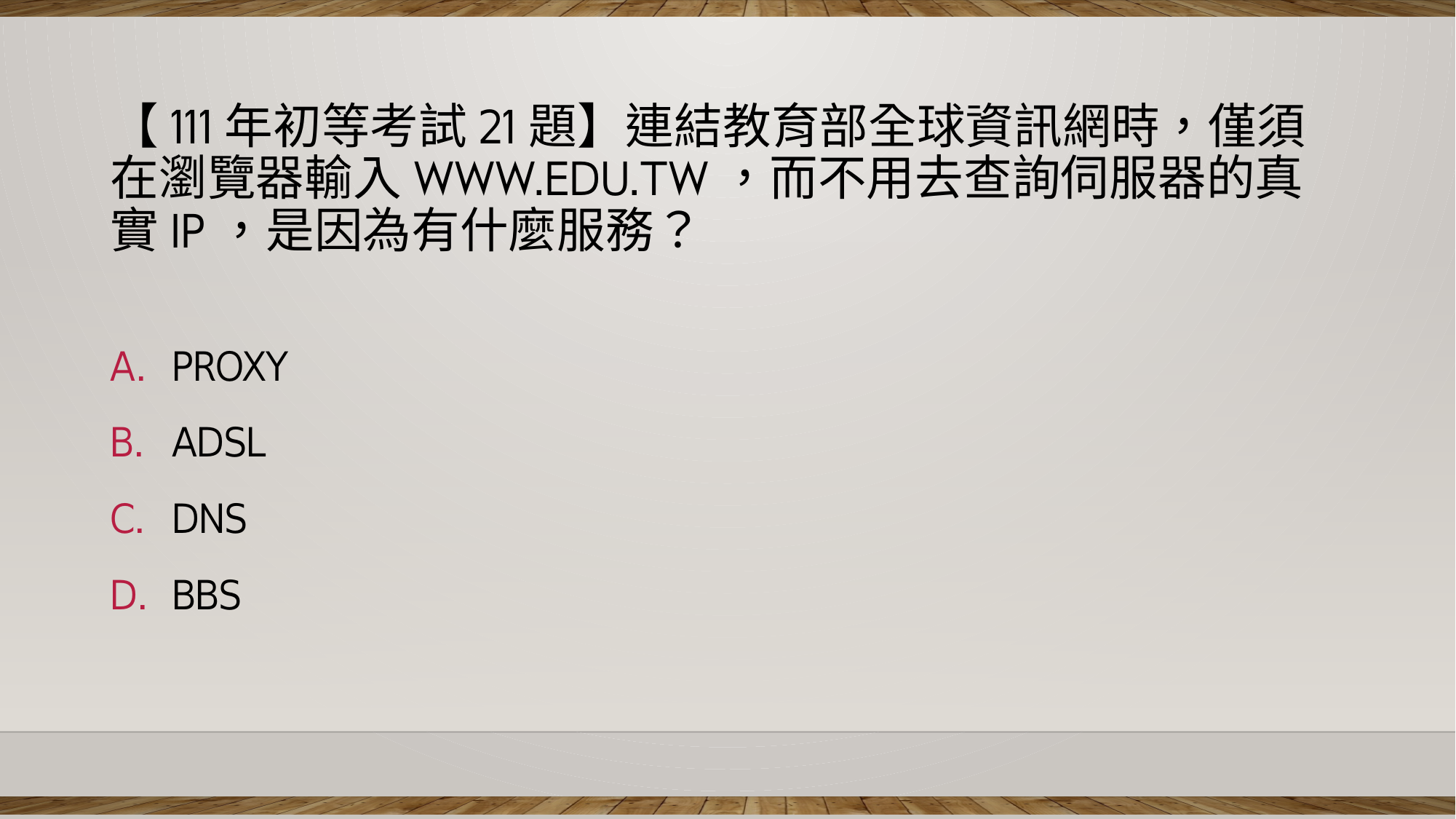

# 【111年初等考試21題】連結教育部全球資訊網時，僅須在瀏覽器輸入WWW.EDU.TW，而不用去查詢伺服器的真實ip，是因為有什麼服務？
PROXY
ADSL
DNS
BBS